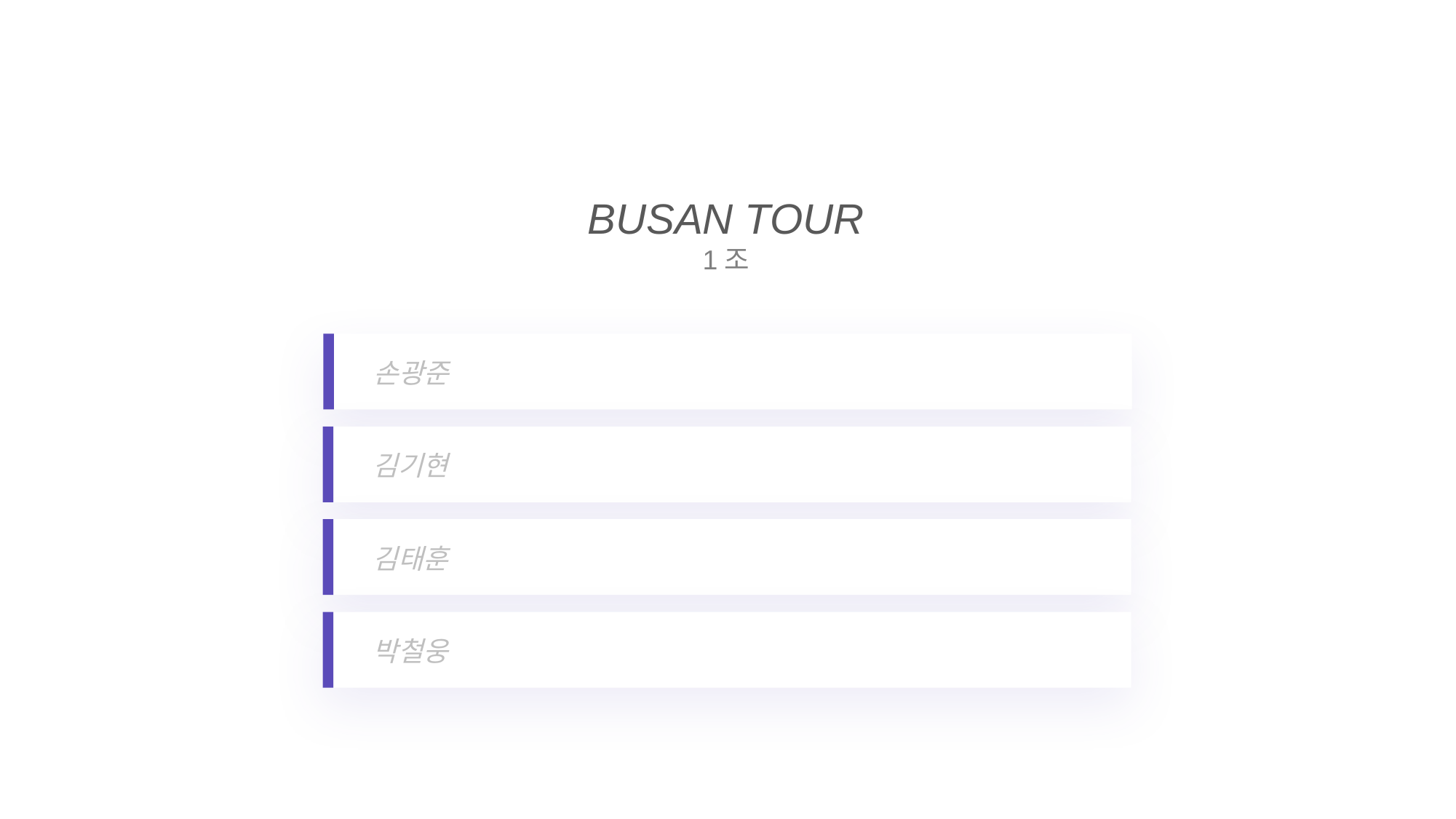

BUSAN TOUR
1조

손광준

김기현

김태훈

박철웅